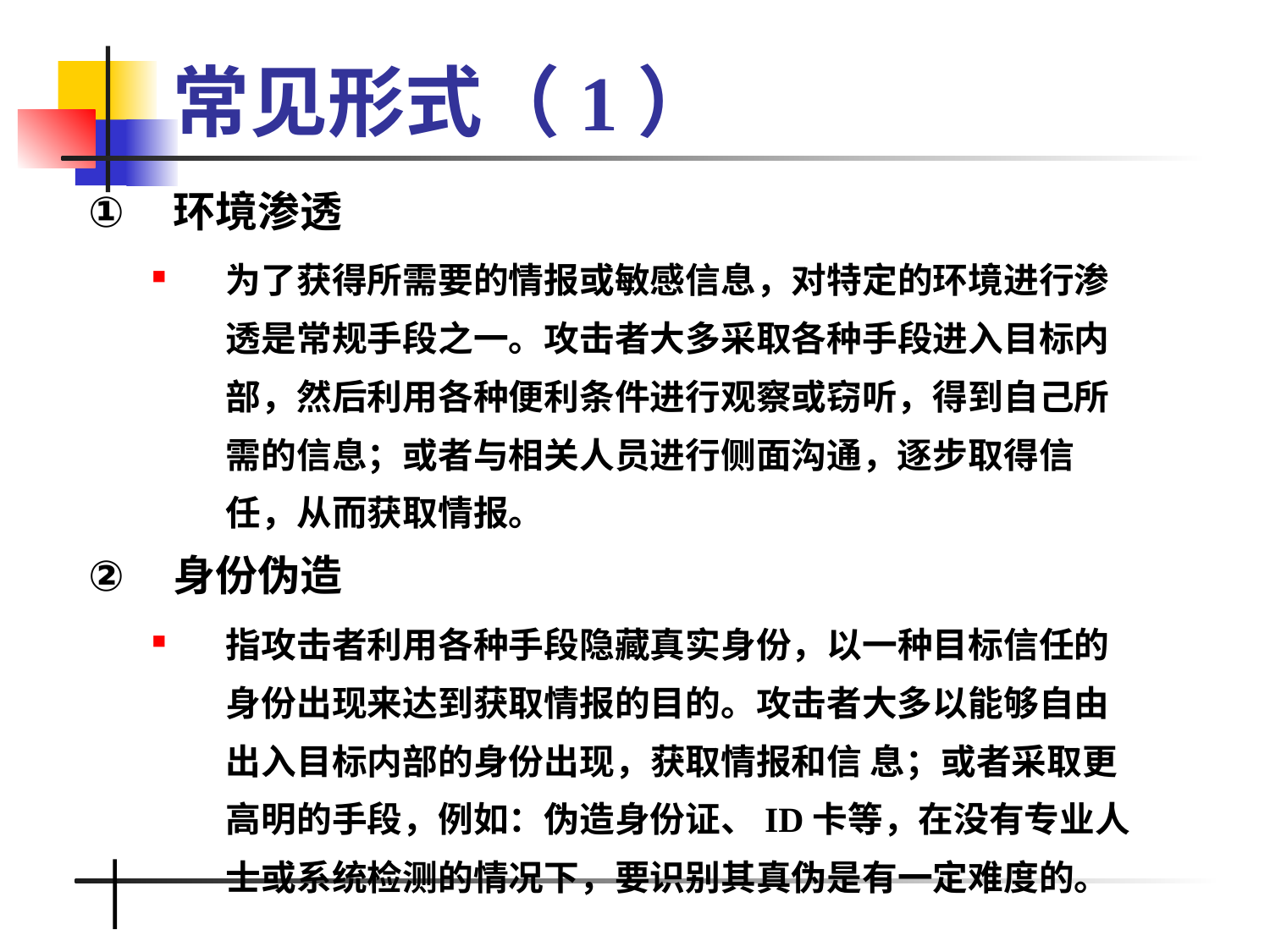

# 常见形式（1）
环境渗透
为了获得所需要的情报或敏感信息，对特定的环境进行渗透是常规手段之一。攻击者大多采取各种手段进入目标内部，然后利用各种便利条件进行观察或窃听，得到自己所需的信息；或者与相关人员进行侧面沟通，逐步取得信任，从而获取情报。
身份伪造
指攻击者利用各种手段隐藏真实身份，以一种目标信任的身份出现来达到获取情报的目的。攻击者大多以能够自由出入目标内部的身份出现，获取情报和信 息；或者采取更高明的手段，例如：伪造身份证、ID卡等，在没有专业人士或系统检测的情况下，要识别其真伪是有一定难度的。